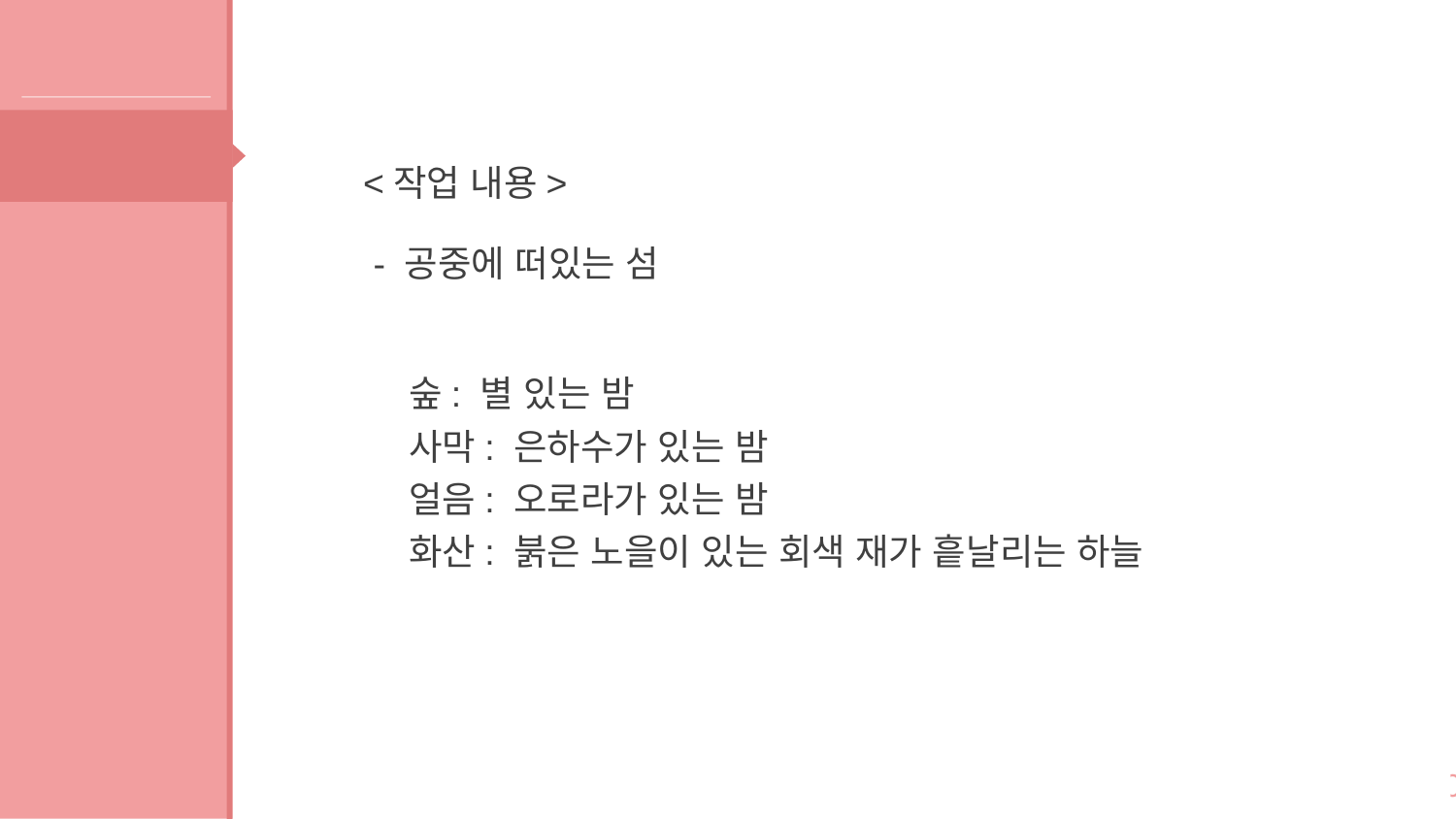

개발 현황

일정
<작업 내용>

 - 공중에 떠있는 섬

숲: 별 있는 밤
사막: 은하수가 있는 밤
얼음: 오로라가 있는 밤
화산: 붉은 노을이 있는 회색 재가 흩날리는 하늘